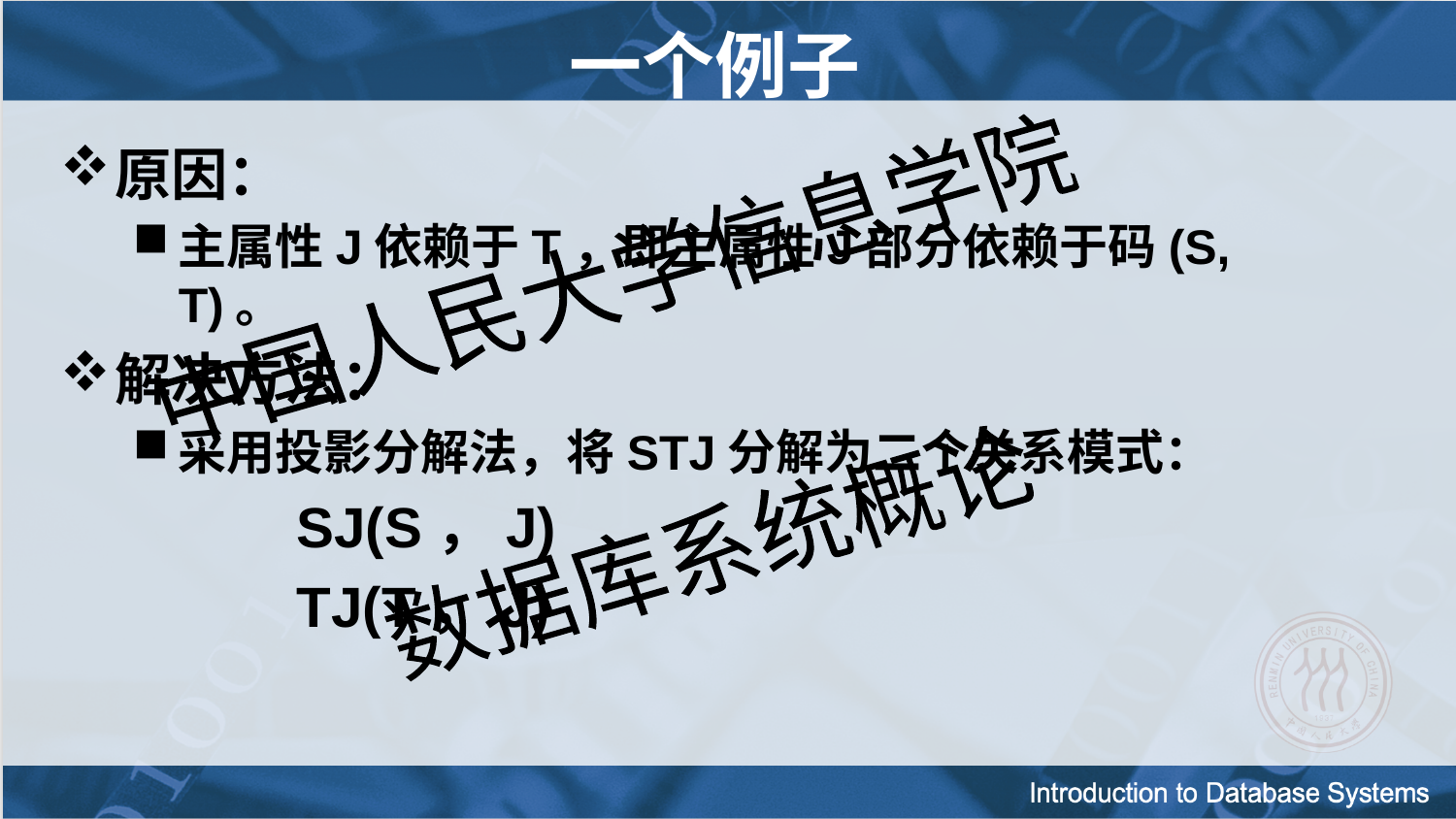

# 一个例子
原因：
主属性J依赖于T，即主属性J部分依赖于码(S, T)。
解决方法：
采用投影分解法，将STJ分解为二个关系模式：
               SJ(S，J)
               TJ(T，J)